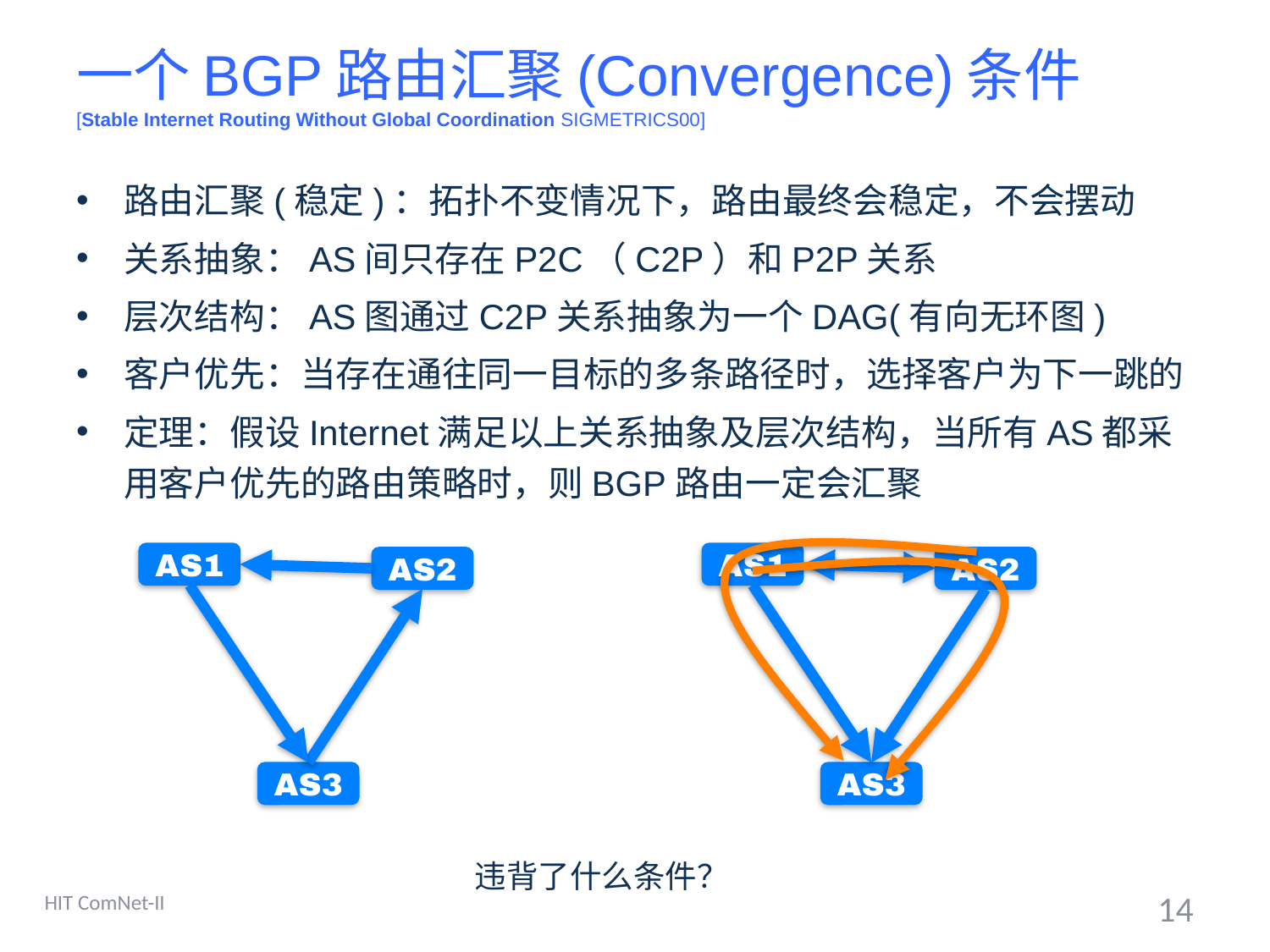

# 一个BGP路由汇聚(Convergence)条件 [Stable Internet Routing Without Global Coordination SIGMETRICS00]
路由汇聚(稳定)：拓扑不变情况下，路由最终会稳定，不会摆动
关系抽象：AS间只存在P2C（C2P）和P2P关系
层次结构：AS图通过C2P关系抽象为一个DAG(有向无环图)
客户优先：当存在通往同一目标的多条路径时，选择客户为下一跳的
定理：假设Internet满足以上关系抽象及层次结构，当所有AS都采用客户优先的路由策略时，则BGP路由一定会汇聚

AS1
AS2

AS3
AS1
AS2
AS3
违背了什么条件？
HIT ComNet-II
14